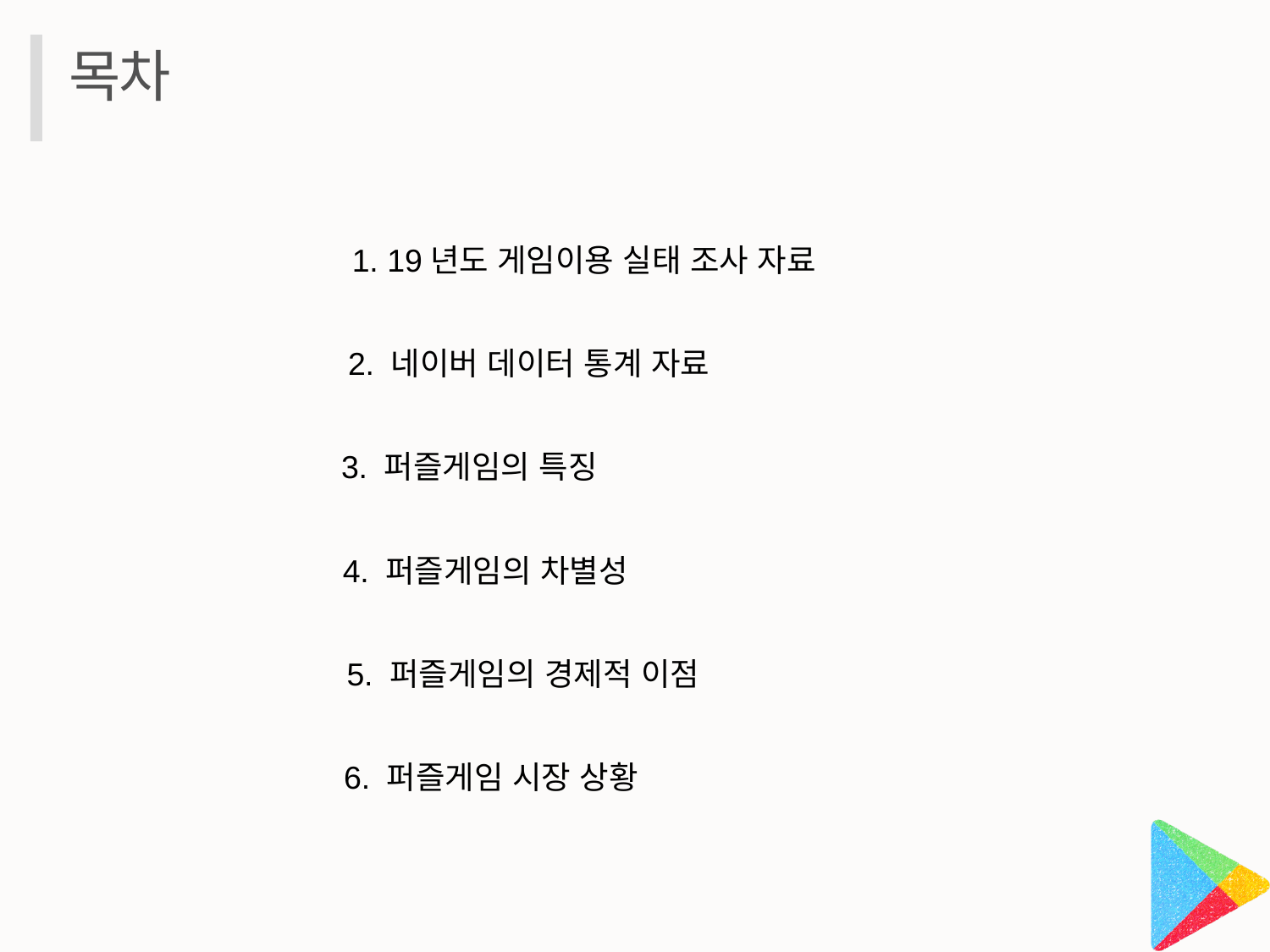

목차
1. 19년도 게임이용 실태 조사 자료
2. 네이버 데이터 통계 자료
3. 퍼즐게임의 특징
4. 퍼즐게임의 차별성
5. 퍼즐게임의 경제적 이점
6. 퍼즐게임 시장 상황